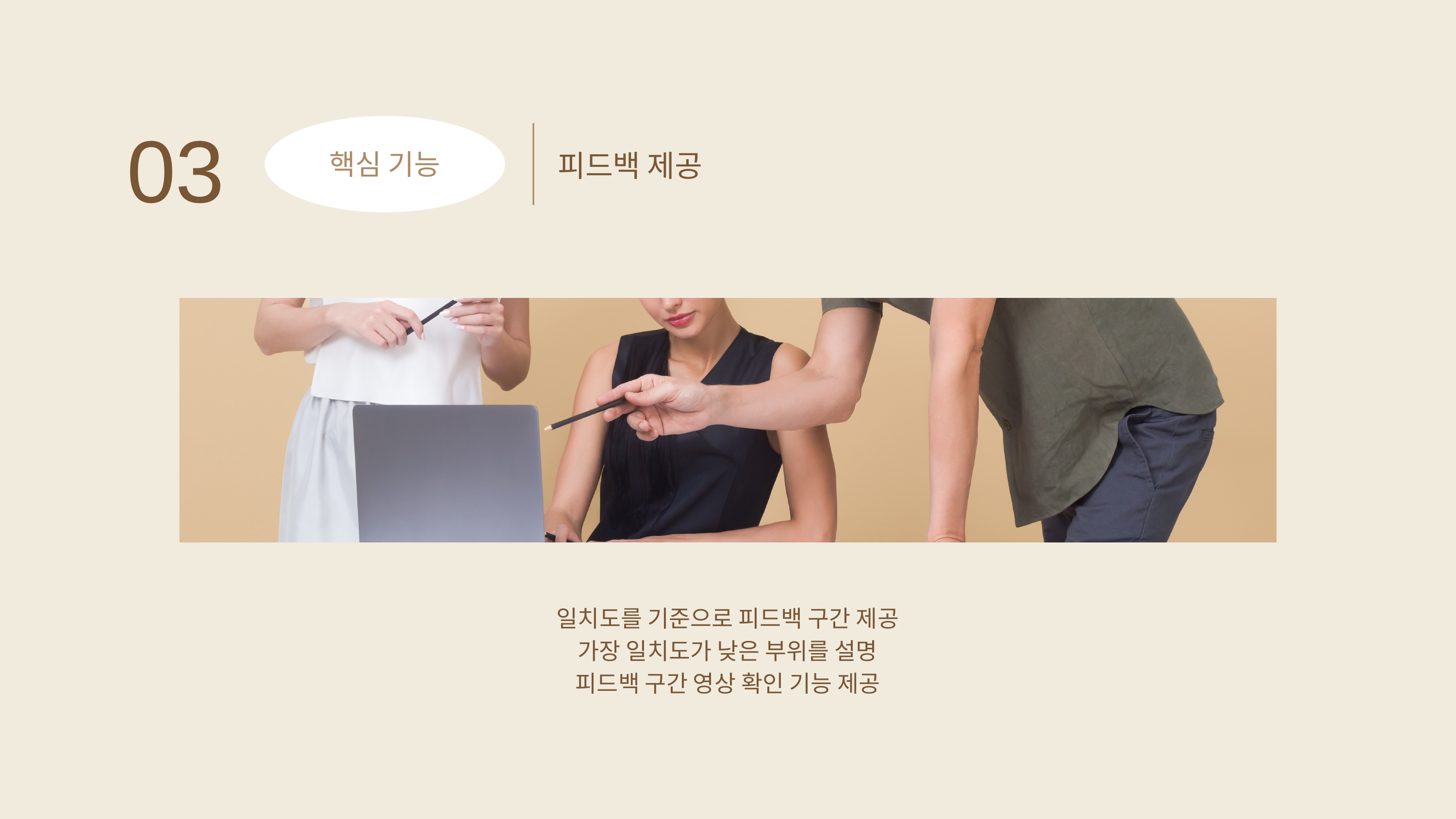

03

핵심 기능
피드백 제공

일치도를 기준으로 피드백 구간 제공
가장 일치도가 낮은 부위를 설명
피드백 구간 영상 확인 기능 제공